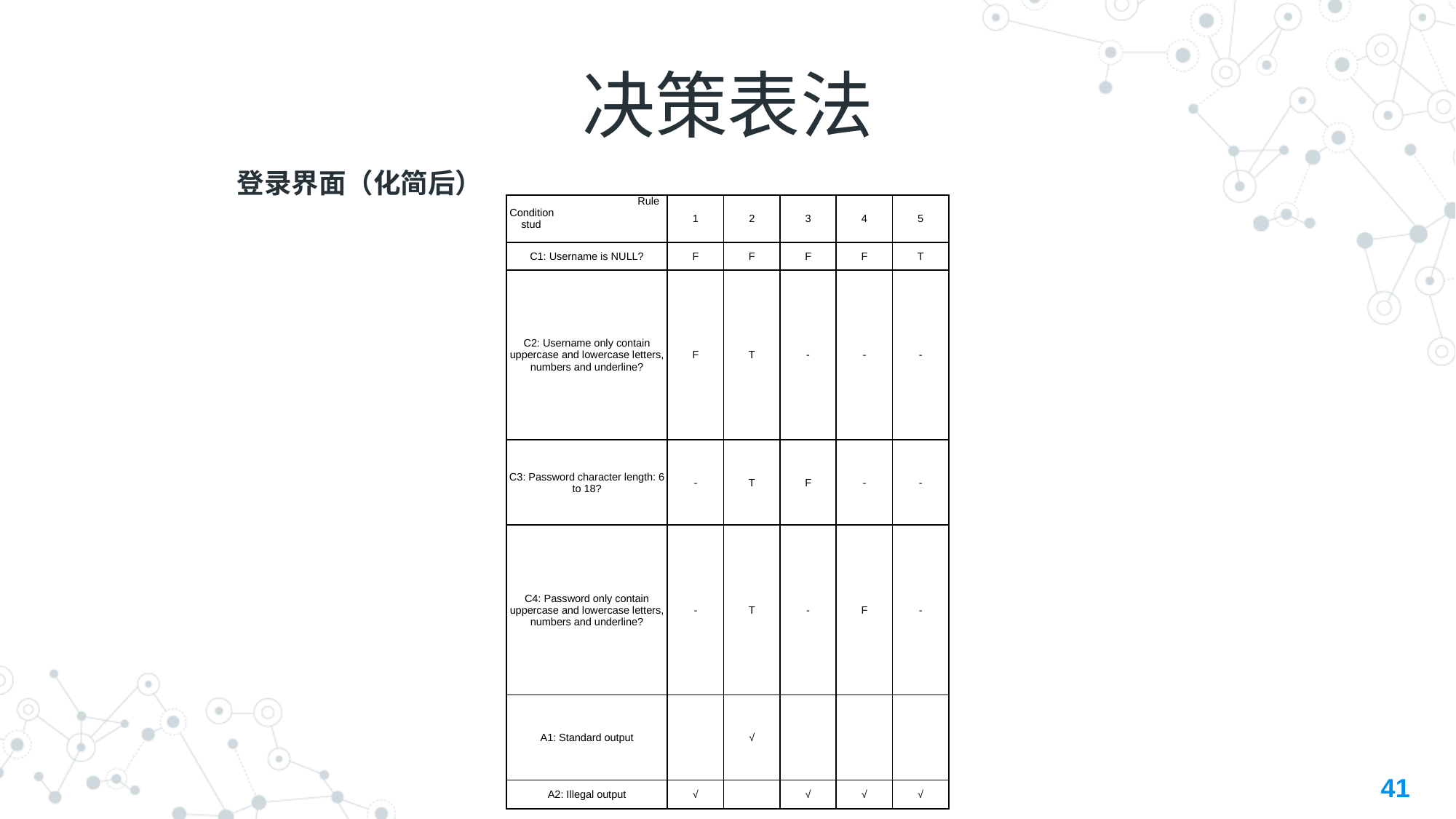

# 决策表法
登录界面（化简后）
| Rule Condition stud | 1 | 2 | 3 | 4 | 5 |
| --- | --- | --- | --- | --- | --- |
| C1: Username is NULL? | F | F | F | F | T |
| C2: Username only contain uppercase and lowercase letters, numbers and underline? | F | T | - | - | - |
| C3: Password character length: 6 to 18? | - | T | F | - | - |
| C4: Password only contain uppercase and lowercase letters, numbers and underline? | - | T | - | F | - |
| A1: Standard output |  | √ |  |  |  |
| A2: Illegal output | √ |  | √ | √ | √ |
41